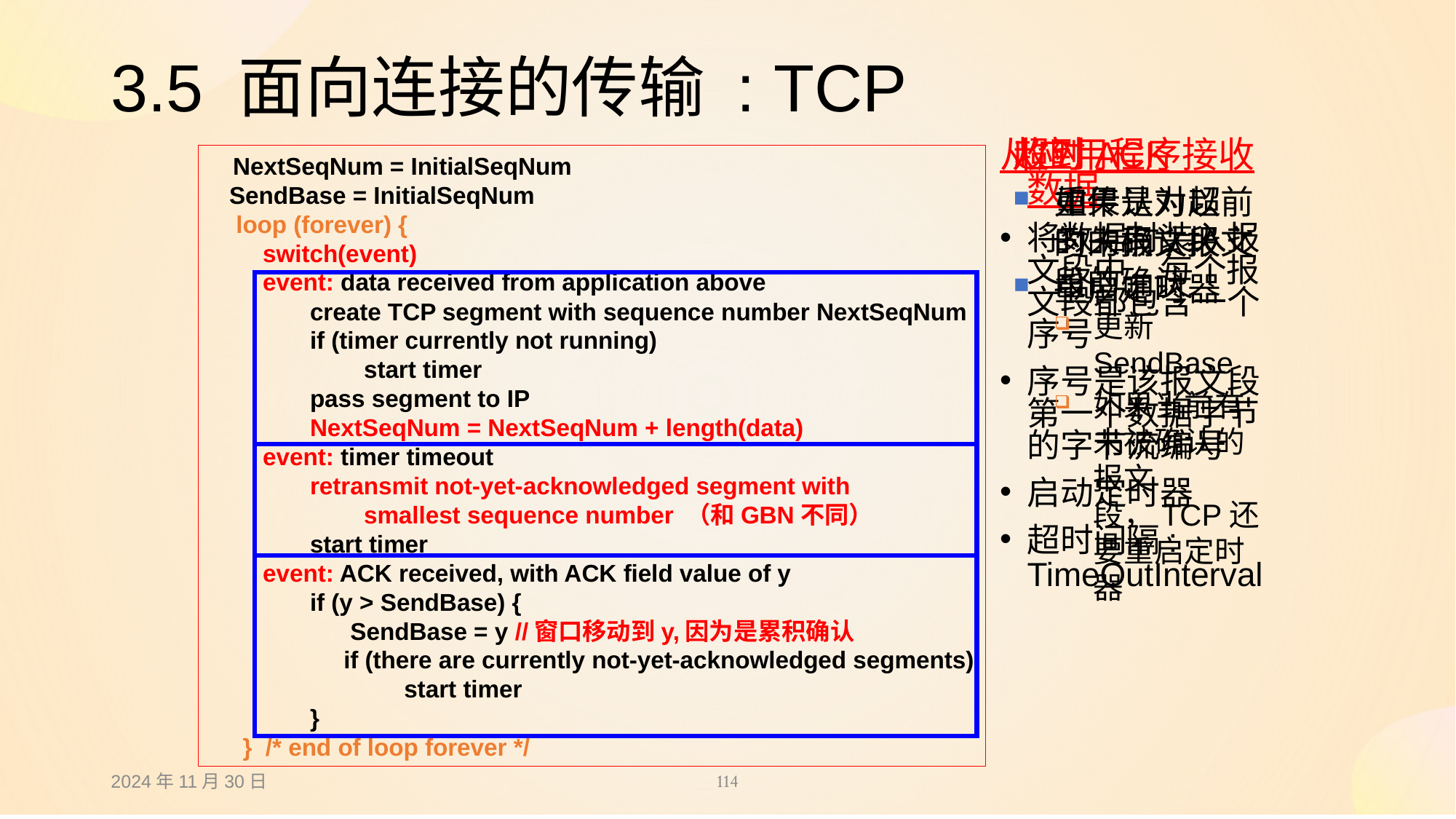

# 3.5 面向连接的传输 : TCP
从应用程序接收数据
将数据封装入报文段中，每个报文段都包含一个序号
序号是该报文段第一个数据字节的字节流编号
启动定时器
超时间隔: TimeOutInterval
收到ACK
如果是对以前的未确认报文段的确认
更新SendBase
如果当前有未被确认的报文段，TCP还要重启定时器
超时
重传认为超时的报文段
重启定时器
    NextSeqNum = InitialSeqNum
   SendBase = InitialSeqNum
    loop (forever) {
        switch(event)
        event: data received from application above
               create TCP segment with sequence number NextSeqNum
               if (timer currently not running)
                       start timer
               pass segment to IP
               NextSeqNum = NextSeqNum + length(data)
        event: timer timeout
               retransmit not-yet-acknowledged segment with
                       smallest sequence number （和GBN不同）
               start timer
        event: ACK received, with ACK field value of y
               if (y > SendBase) {
                     SendBase = y //窗口移动到y,因为是累积确认
                    if (there are currently not-yet-acknowledged segments)
                             start timer
               }
     }  /* end of loop forever */

2024年11月30日
114